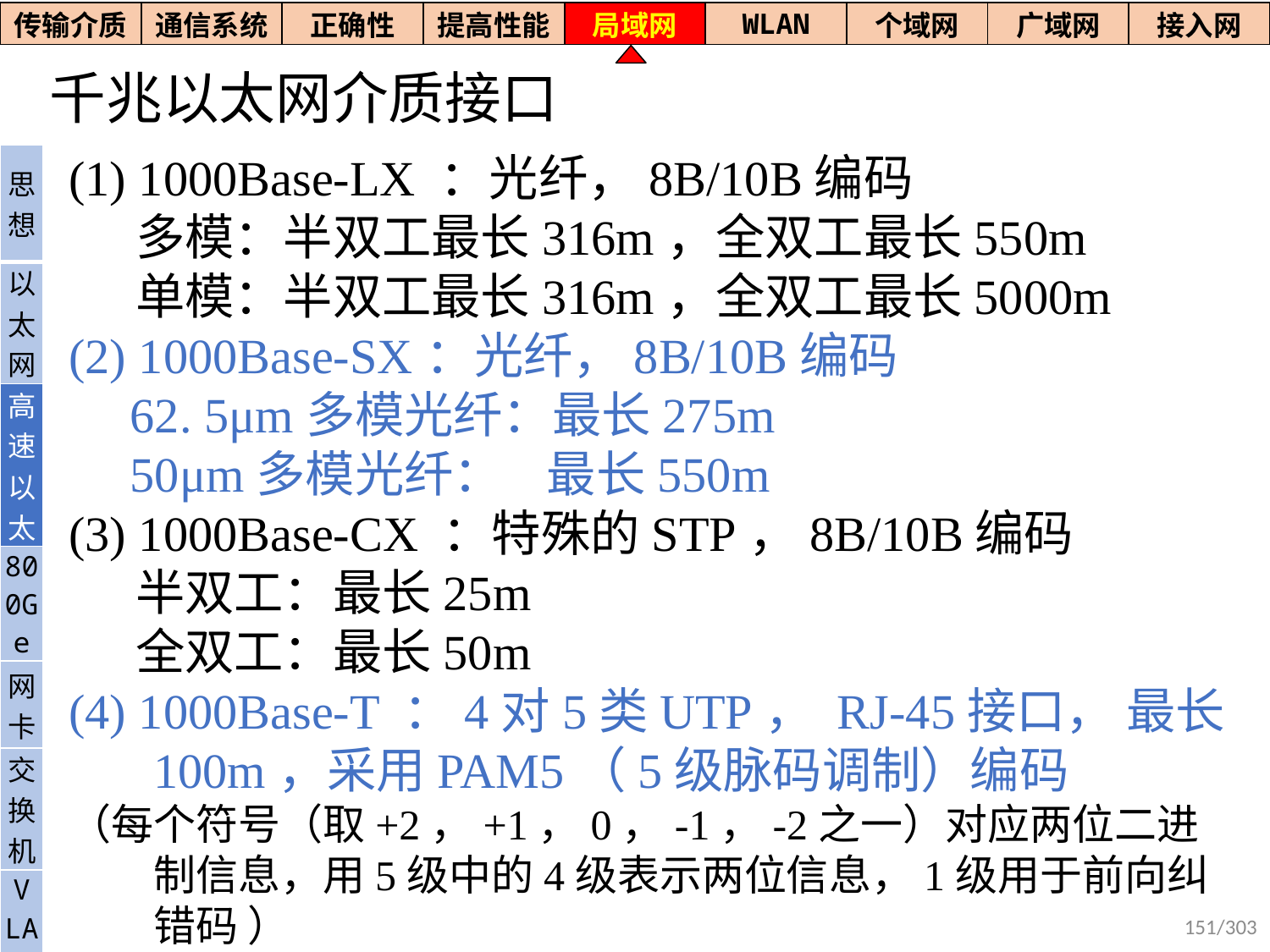

| 传输介质 | 通信系统 | 正确性 | 提高性能 | 局域网 | WLAN | 个域网 | 广域网 | 接入网 |
| --- | --- | --- | --- | --- | --- | --- | --- | --- |

# 千兆以太网介质接口
(1) 1000Base-LX ：光纤，8B/10B编码
     多模：半双工最长316m，全双工最长550m
     单模：半双工最长316m，全双工最长5000m
(2) 1000Base-SX：光纤，8B/10B编码
     62. 5μm多模光纤：最长275m
     50μm多模光纤：    最长550m
(3) 1000Base-CX ：特殊的STP，8B/10B编码
     半双工：最长25m
     全双工：最长50m
(4) 1000Base-T ：4对5类UTP， RJ-45接口， 最长100m，采用PAM5（5级脉码调制）编码
（每个符号（取+2，+1，0，-1，-2之一）对应两位二进制信息，用5级中的4级表示两位信息，1级用于前向纠错码 ）

| 思想 |
| --- |
| 以太网 |
| 高速以太 |
| 800Ge |
| 网卡 |
| 交换机 |
| V LAN |
151/303